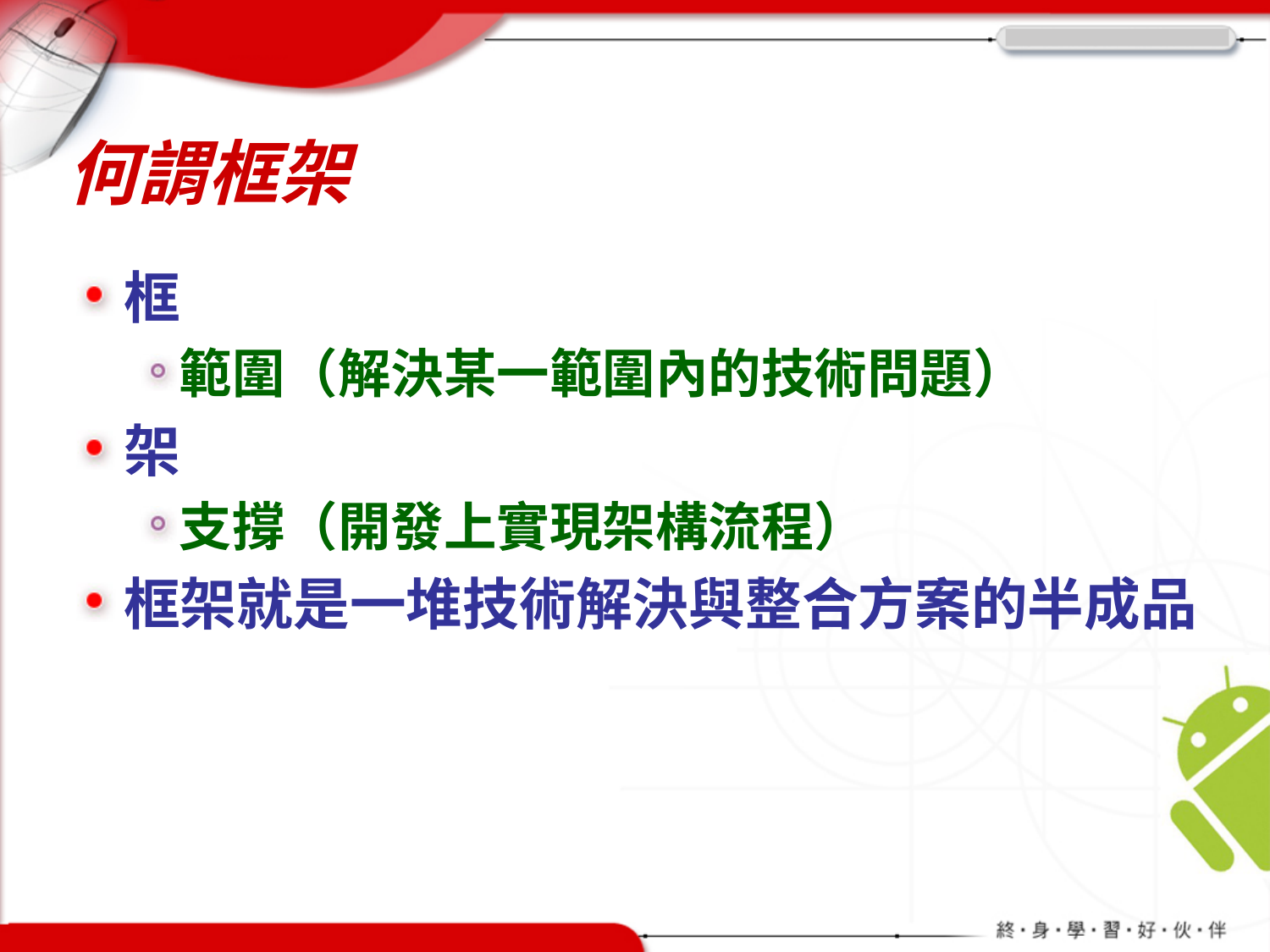

# 何謂框架
框
範圍（解決某一範圍內的技術問題）
架
支撐（開發上實現架構流程）
框架就是一堆技術解決與整合方案的半成品